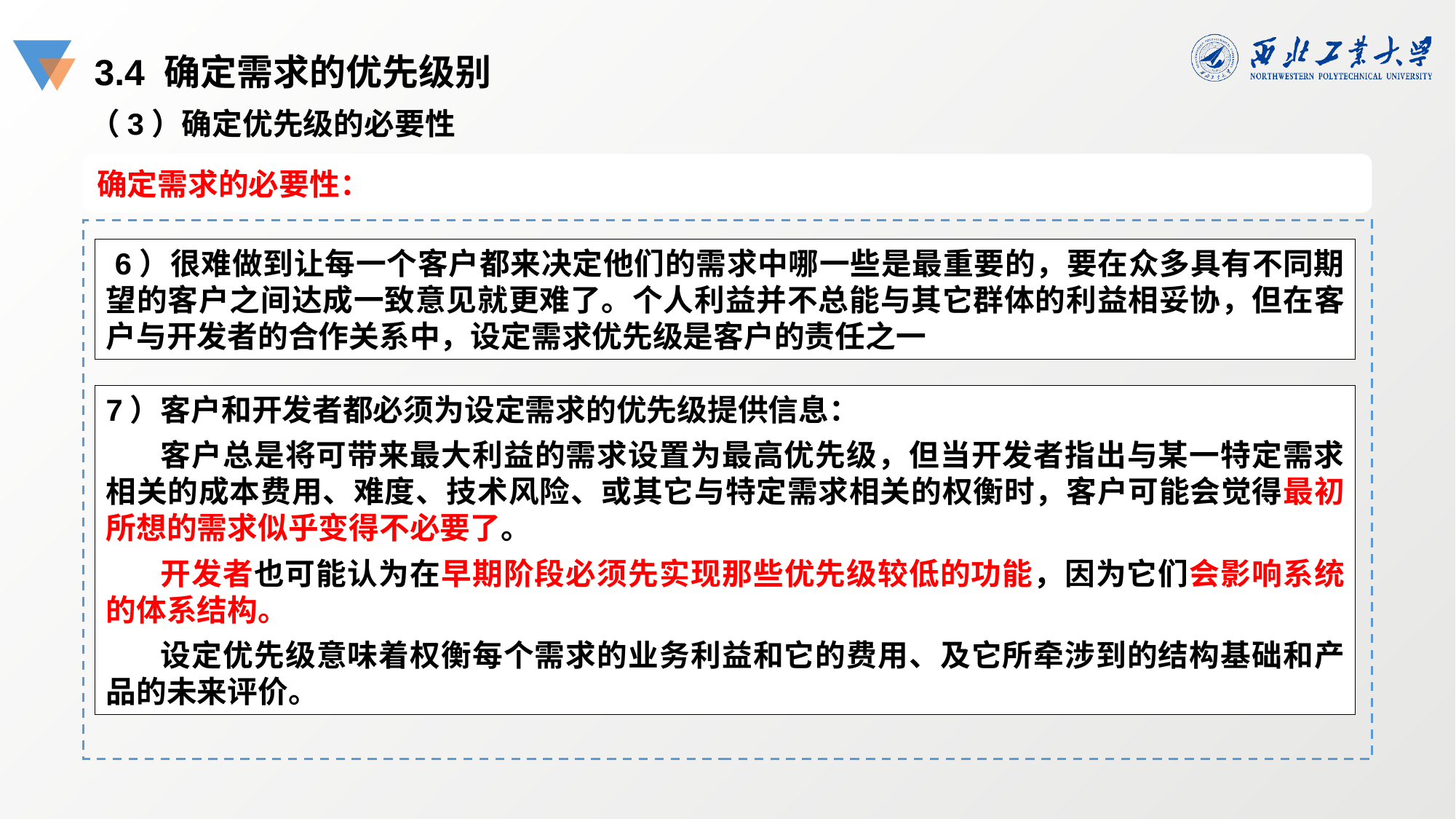

3.4 确定需求的优先级别
（3）确定优先级的必要性
确定需求的必要性：

 6）很难做到让每一个客户都来决定他们的需求中哪一些是最重要的，要在众多具有不同期望的客户之间达成一致意见就更难了。个人利益并不总能与其它群体的利益相妥协，但在客户与开发者的合作关系中，设定需求优先级是客户的责任之一
7）客户和开发者都必须为设定需求的优先级提供信息：
客户总是将可带来最大利益的需求设置为最高优先级，但当开发者指出与某一特定需求相关的成本费用、难度、技术风险、或其它与特定需求相关的权衡时，客户可能会觉得最初所想的需求似乎变得不必要了。
开发者也可能认为在早期阶段必须先实现那些优先级较低的功能，因为它们会影响系统的体系结构。
设定优先级意味着权衡每个需求的业务利益和它的费用、及它所牵涉到的结构基础和产品的未来评价。
50